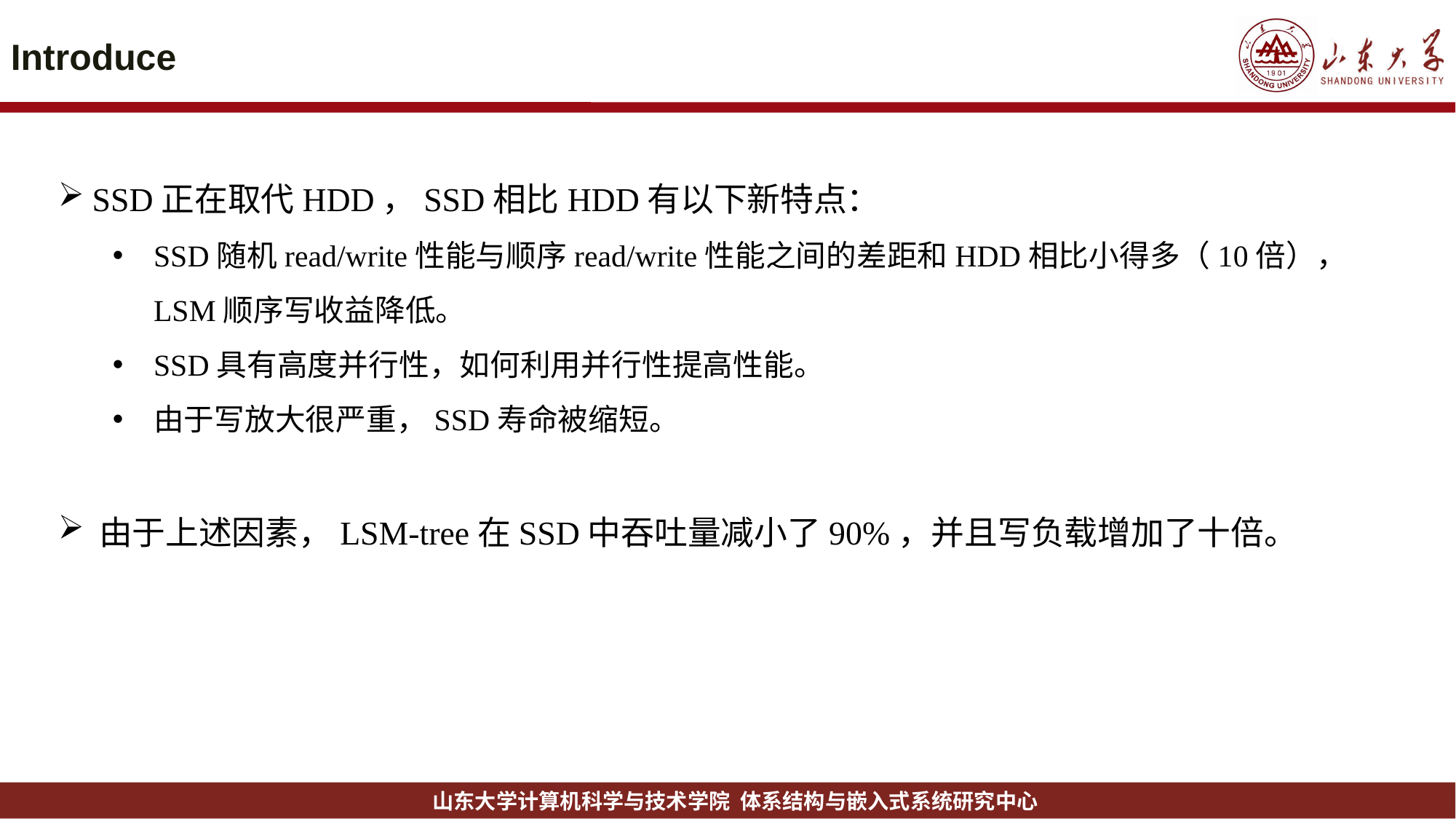

# Introduce
SSD正在取代HDD，SSD相比HDD有以下新特点：
SSD随机read/write性能与顺序read/write性能之间的差距和HDD相比小得多（10倍），LSM顺序写收益降低。
SSD具有高度并行性，如何利用并行性提高性能。
由于写放大很严重，SSD寿命被缩短。

由于上述因素，LSM-tree在SSD中吞吐量减小了90%，并且写负载增加了十倍。